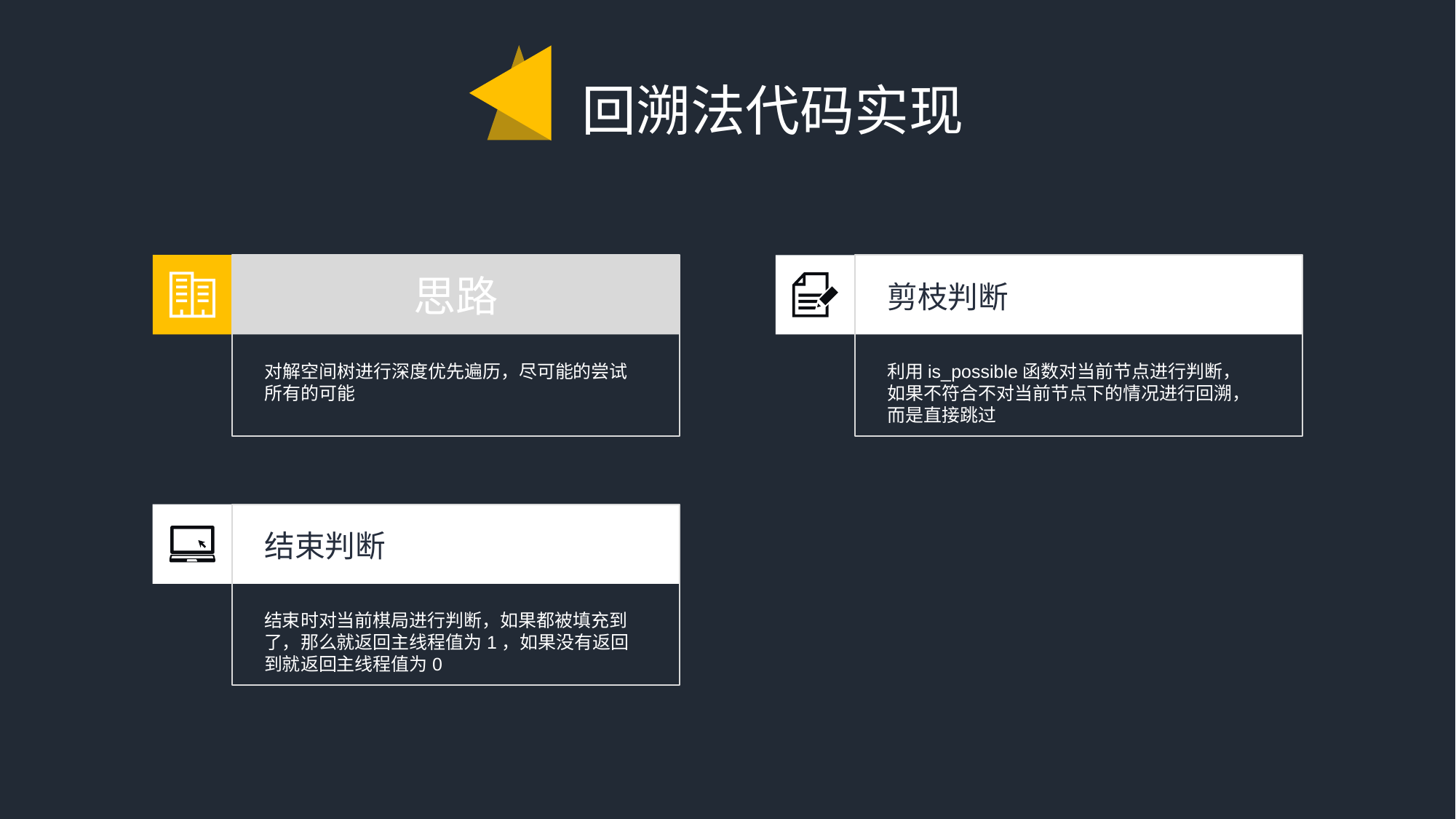

回溯法代码实现

思路

对解空间树进行深度优先遍历，尽可能的尝试所有的可能

剪枝判断
利用is_possible函数对当前节点进行判断，如果不符合不对当前节点下的情况进行回溯，而是直接跳过

结束判断
结束时对当前棋局进行判断，如果都被填充到了，那么就返回主线程值为1，如果没有返回到就返回主线程值为0